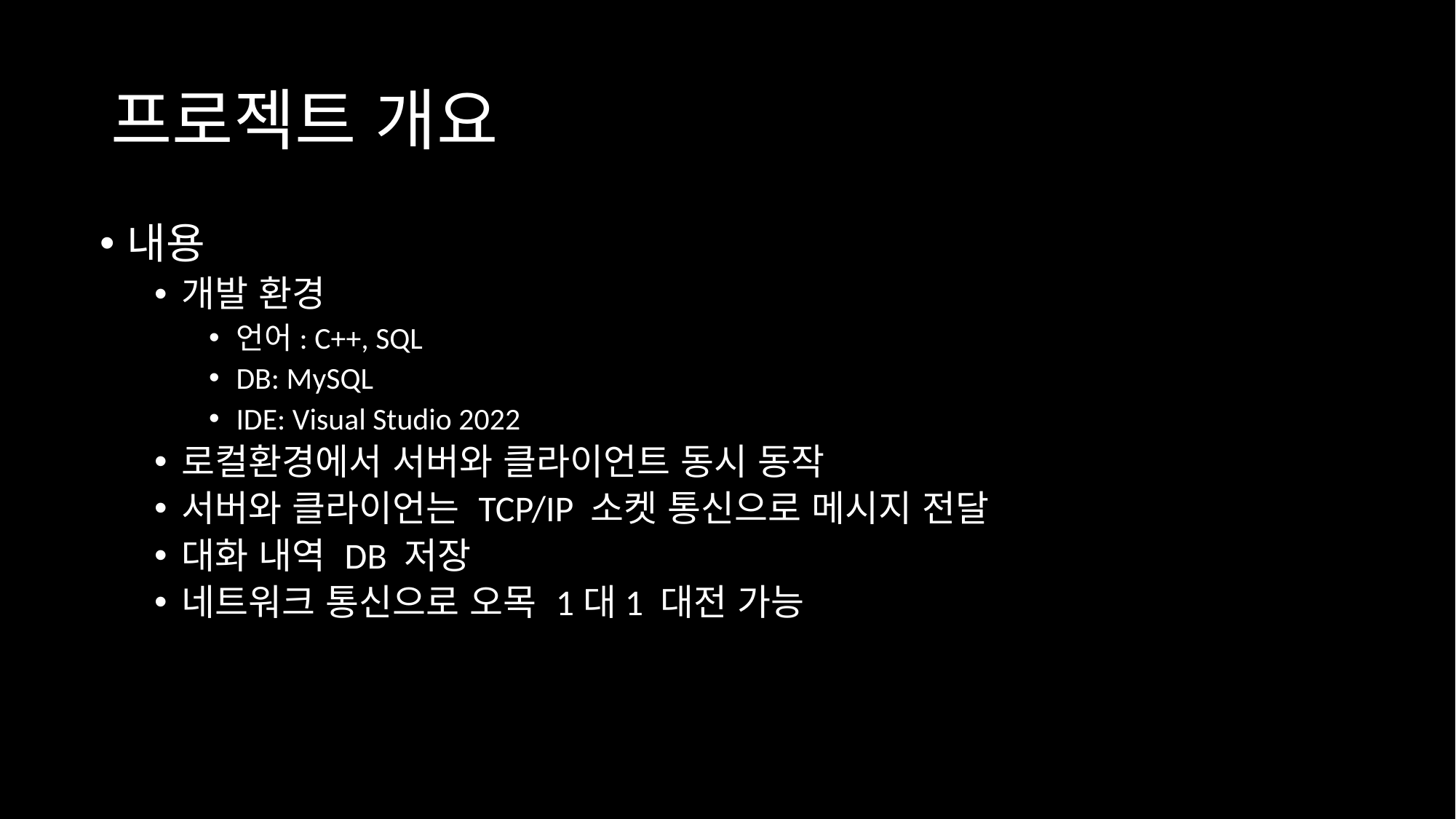

# 프로젝트 개요
내용
개발 환경
언어: C++, SQL
DB: MySQL
IDE: Visual Studio 2022
로컬환경에서 서버와 클라이언트 동시 동작
서버와 클라이언는 TCP/IP 소켓 통신으로 메시지 전달
대화 내역 DB 저장
네트워크 통신으로 오목 1대1 대전 가능